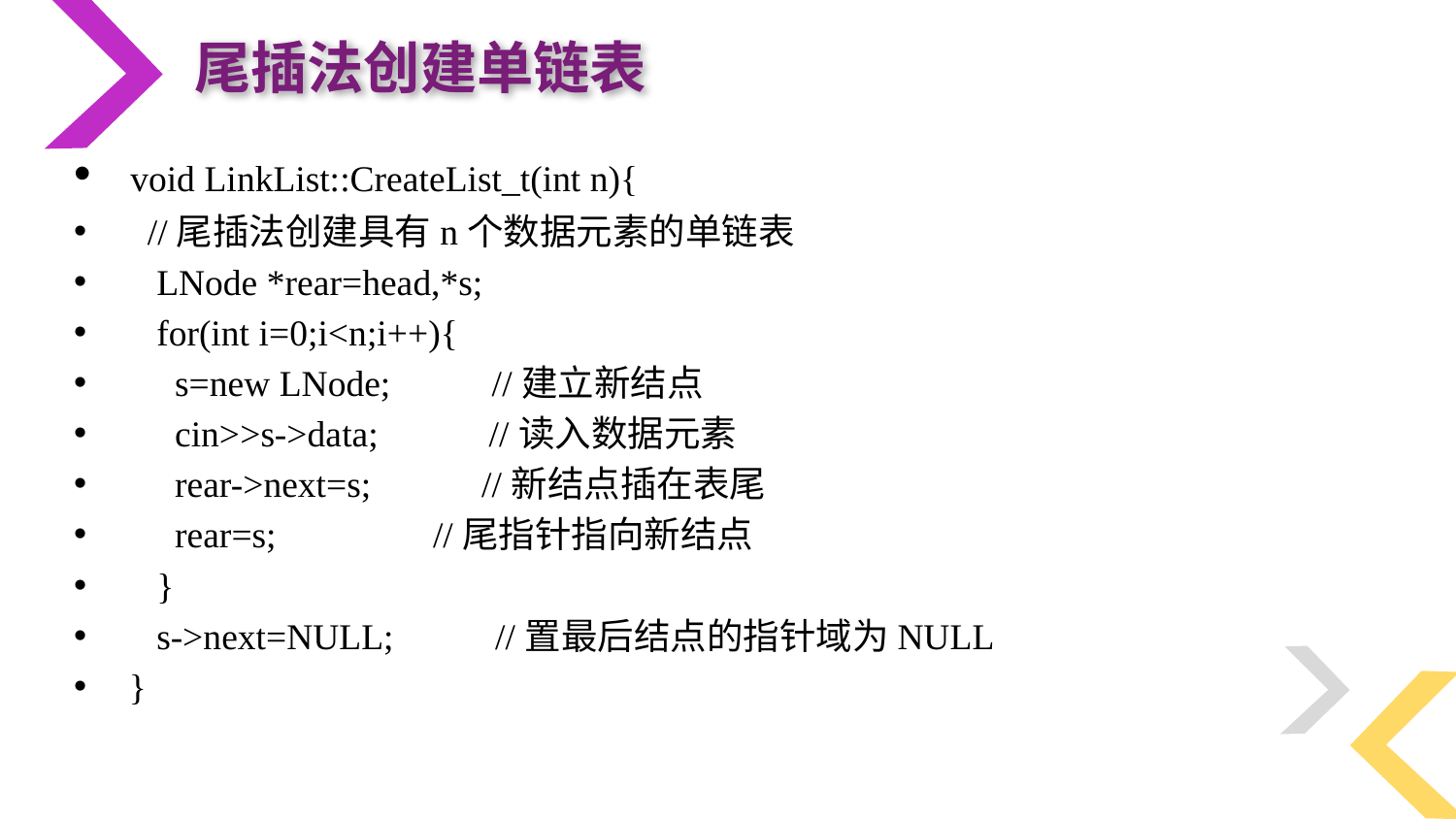

尾插法创建单链表
 void LinkList::CreateList_t(int n){
     //尾插法创建具有n个数据元素的单链表
      LNode *rear=head,*s;
      for(int i=0;i<n;i++){
        s=new LNode;           //建立新结点
        cin>>s->data;            //读入数据元素
        rear->next=s;            //新结点插在表尾
        rear=s;                 //尾指针指向新结点
      }
      s->next=NULL;           //置最后结点的指针域为NULL
   }